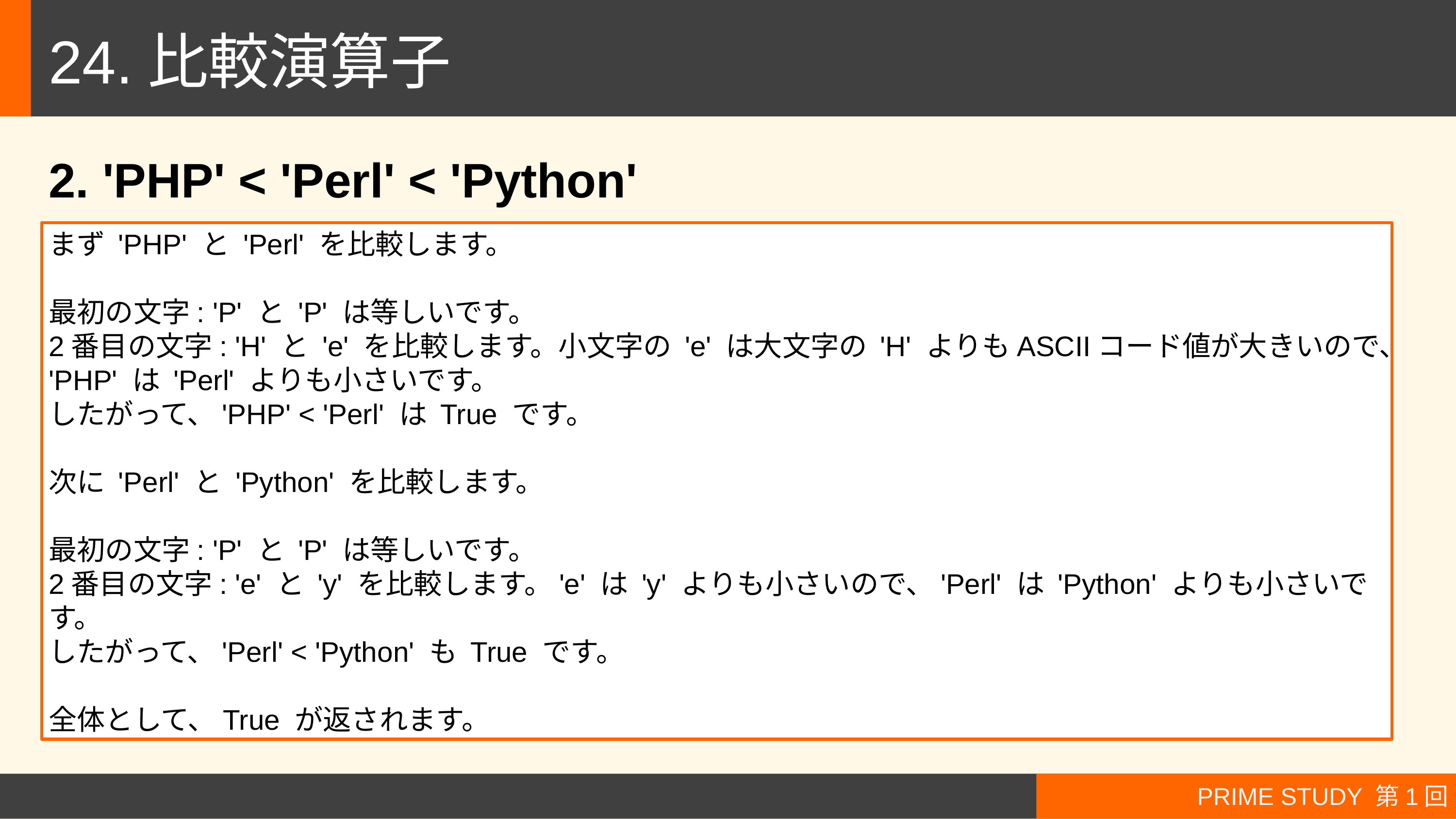

# 24.比較演算子
2. 'PHP' < 'Perl' < 'Python'
まず 'PHP' と 'Perl' を比較します。

最初の文字: 'P' と 'P' は等しいです。
2番目の文字: 'H' と 'e' を比較します。小文字の 'e' は大文字の 'H' よりもASCIIコード値が大きいので、'PHP' は 'Perl' よりも小さいです。
したがって、'PHP' < 'Perl' は True です。

次に 'Perl' と 'Python' を比較します。

最初の文字: 'P' と 'P' は等しいです。
2番目の文字: 'e' と 'y' を比較します。'e' は 'y' よりも小さいので、'Perl' は 'Python' よりも小さいです。
したがって、'Perl' < 'Python' も True です。

全体として、True が返されます。
PRIME STUDY 第1回